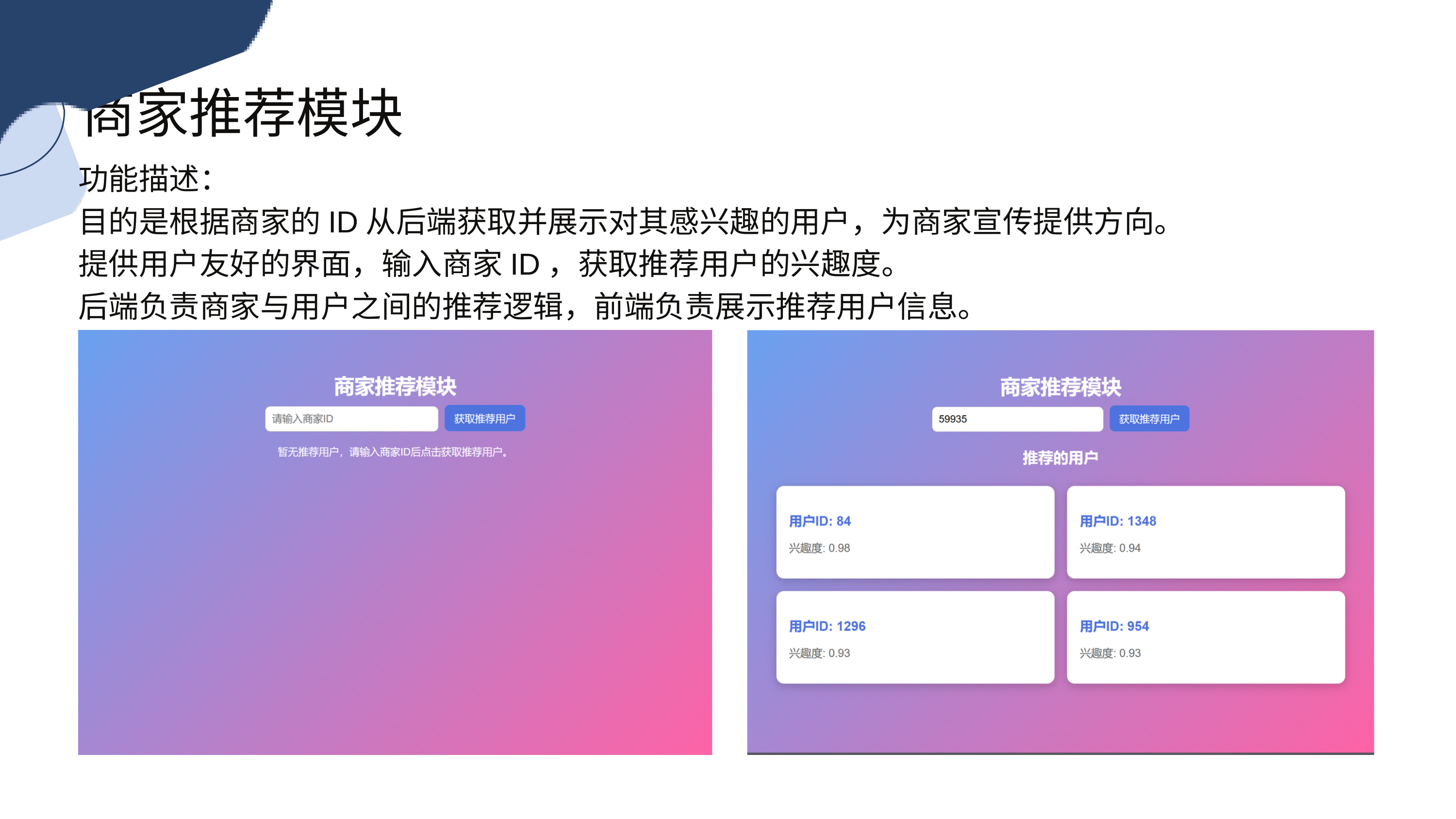

商家推荐模块
功能描述：
目的是根据商家的ID从后端获取并展示对其感兴趣的用户，为商家宣传提供方向。
提供用户友好的界面，输入商家ID，获取推荐用户的兴趣度。
后端负责商家与用户之间的推荐逻辑，前端负责展示推荐用户信息。